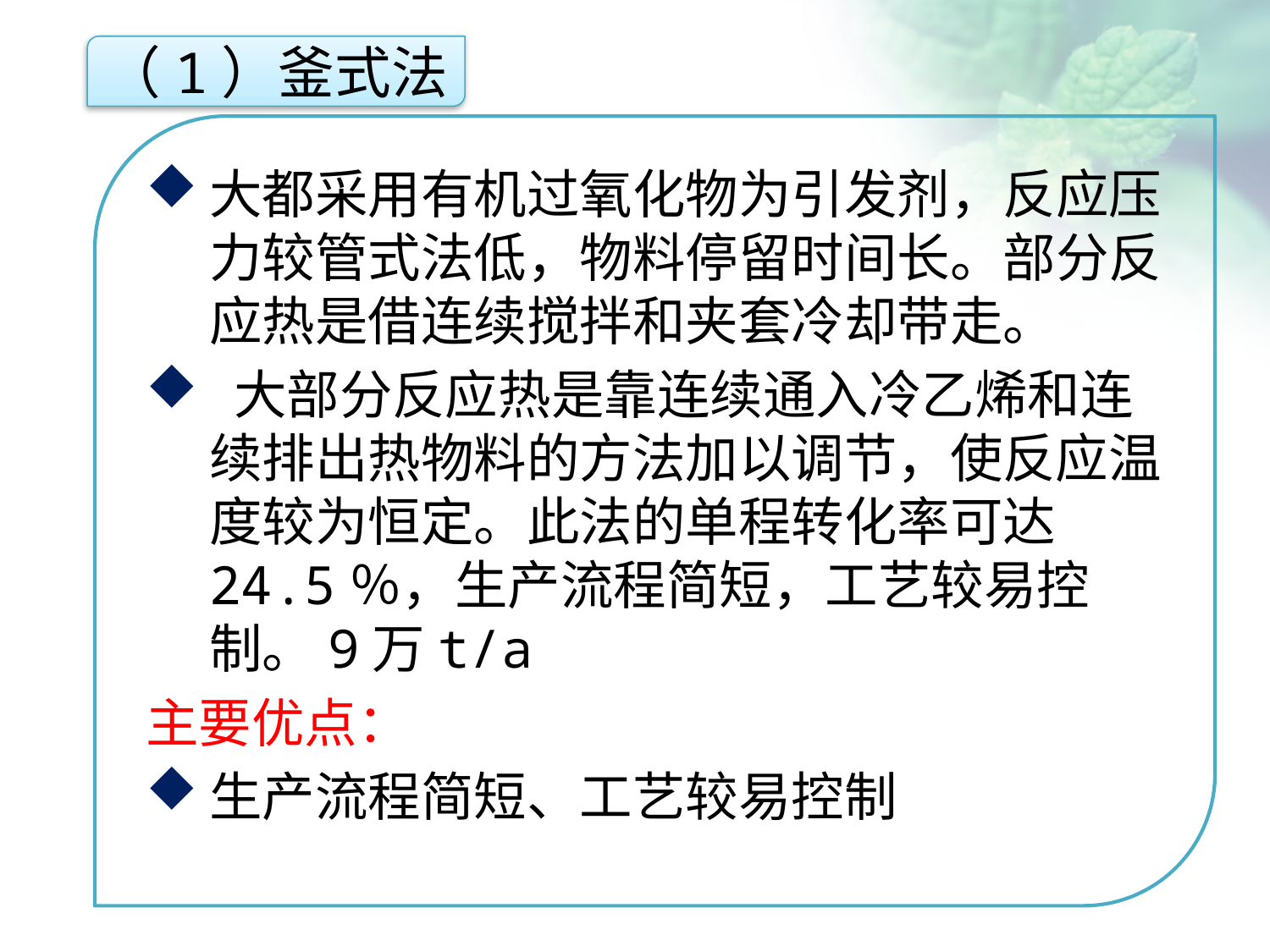

（1）釜式法
大都采用有机过氧化物为引发剂，反应压力较管式法低，物料停留时间长。部分反应热是借连续搅拌和夹套冷却带走。
 大部分反应热是靠连续通入冷乙烯和连续排出热物料的方法加以调节，使反应温度较为恒定。此法的单程转化率可达24.5％，生产流程简短，工艺较易控制。9万t/a
主要优点：
生产流程简短、工艺较易控制
点击添加文本
点击添加文本
点击添加文本
点击添加文本